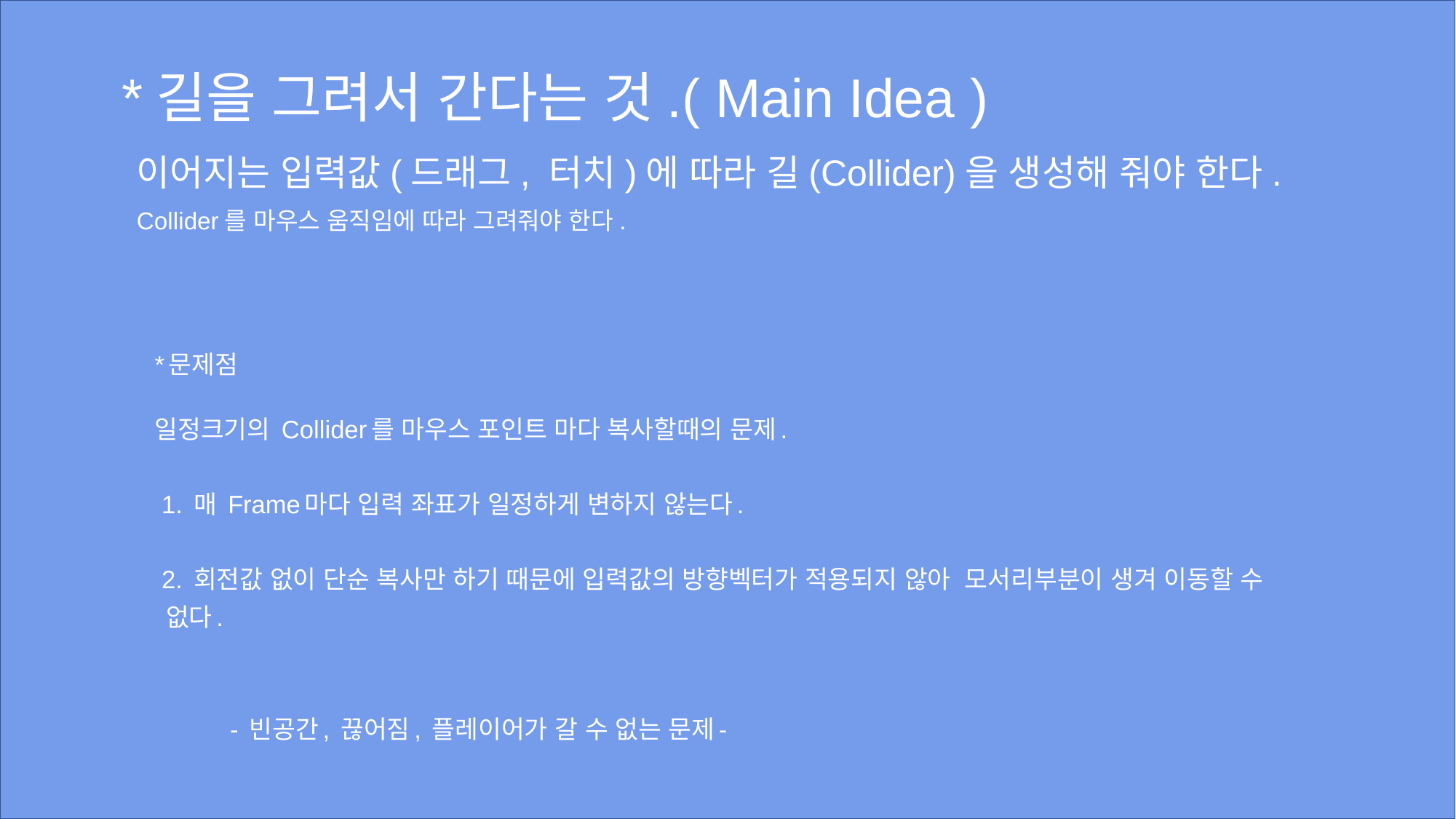

# *길을 그려서 간다는 것.( Main Idea )
이어지는 입력값(드래그, 터치)에 따라 길(Collider)을 생성해 줘야 한다.
Collider를 마우스 움직임에 따라 그려줘야 한다.

*문제점
일정크기의 Collider를 마우스 포인트 마다 복사할때의 문제.

 1. 매 Frame마다 입력 좌표가 일정하게 변하지 않는다.

 2. 회전값 없이 단순 복사만 하기 때문에 입력값의 방향벡터가 적용되지 않아  모서리부분이 생겨 이동할 수
 없다.

   	- 빈공간, 끊어짐, 플레이어가 갈 수 없는 문제-